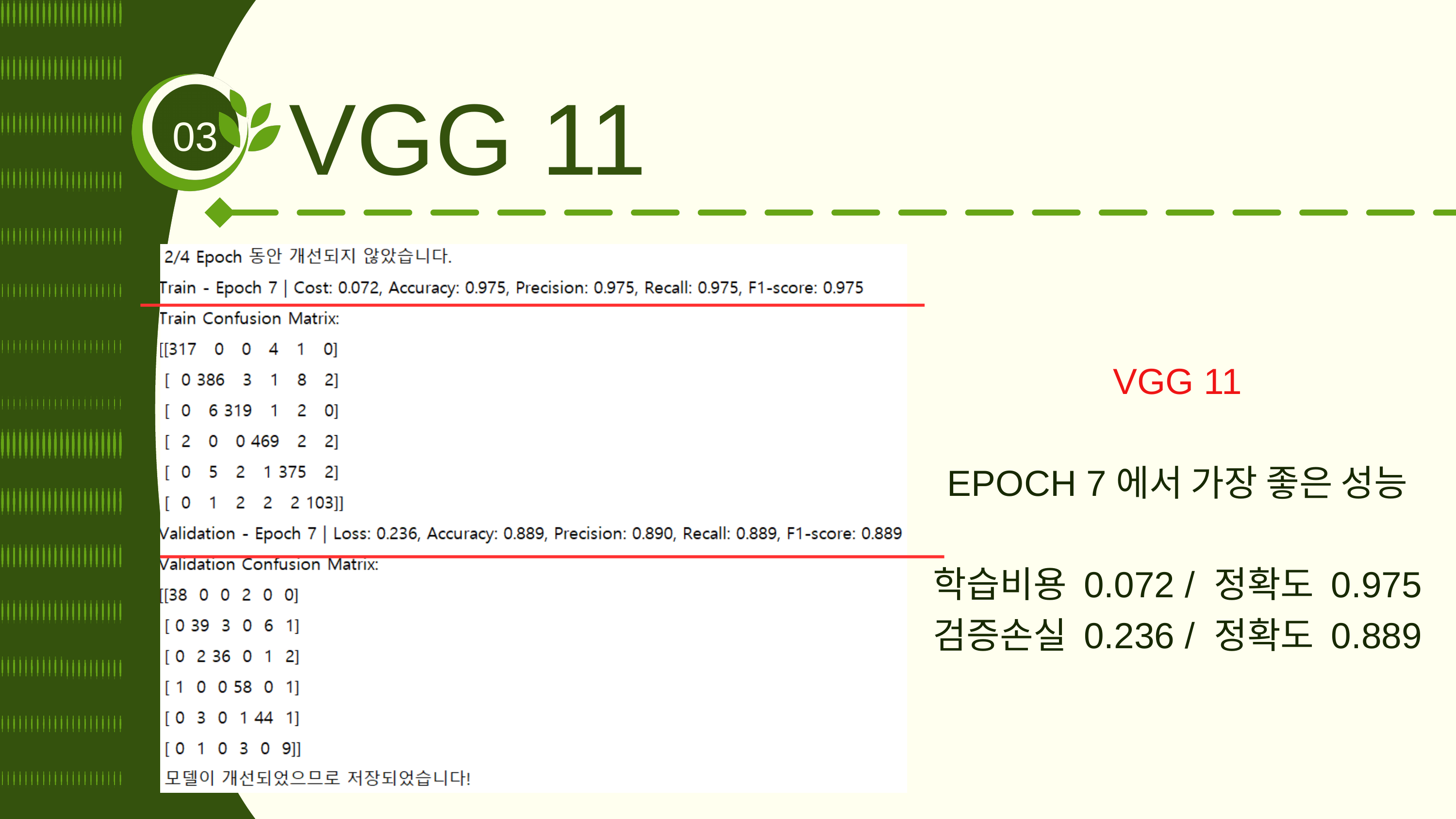

VGG 11

03

VGG 11

EPOCH 7에서 가장 좋은 성능

학습비용 0.072 / 정확도 0.975
검증손실 0.236 / 정확도 0.889